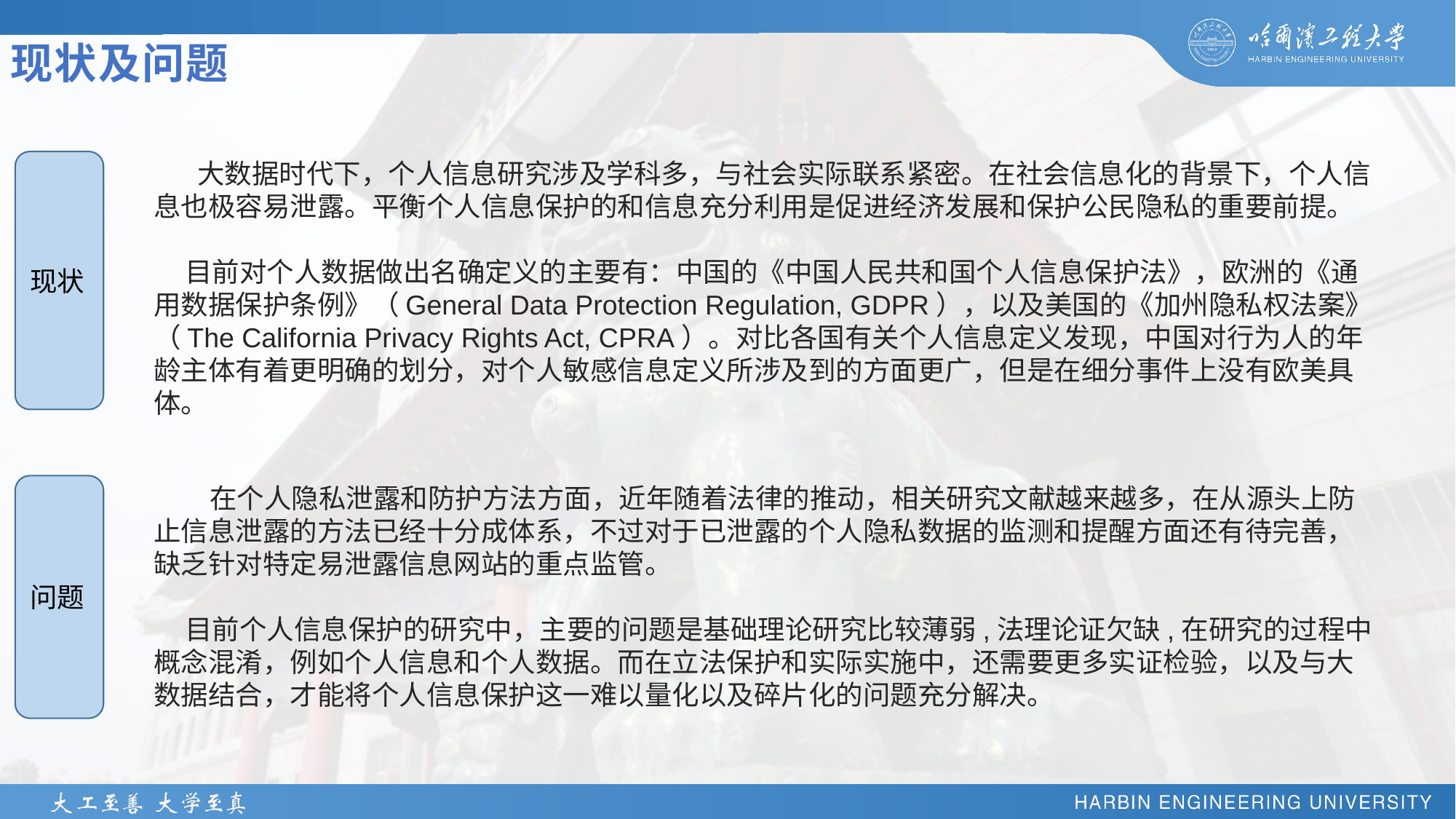

# 现状及问题
现状
      大数据时代下，个人信息研究涉及学科多，与社会实际联系紧密。在社会信息化的背景下，个人信息也极容易泄露。平衡个人信息保护的和信息充分利用是促进经济发展和保护公民隐私的重要前提。

    目前对个人数据做出名确定义的主要有：中国的《中国人民共和国个人信息保护法》，欧洲的《通用数据保护条例》（General Data Protection Regulation, GDPR），以及美国的《加州隐私权法案》（The California Privacy Rights Act, CPRA）。对比各国有关个人信息定义发现，中国对行为人的年龄主体有着更明确的划分，对个人敏感信息定义所涉及到的方面更广，但是在细分事件上没有欧美具体。

问题
        在个人隐私泄露和防护方法方面，近年随着法律的推动，相关研究文献越来越多，在从源头上防止信息泄露的方法已经十分成体系，不过对于已泄露的个人隐私数据的监测和提醒方面还有待完善，缺乏针对特定易泄露信息网站的重点监管。

    目前个人信息保护的研究中，主要的问题是基础理论研究比较薄弱,法理论证欠缺,在研究的过程中概念混淆，例如个人信息和个人数据。而在立法保护和实际实施中，还需要更多实证检验，以及与大数据结合，才能将个人信息保护这一难以量化以及碎片化的问题充分解决。